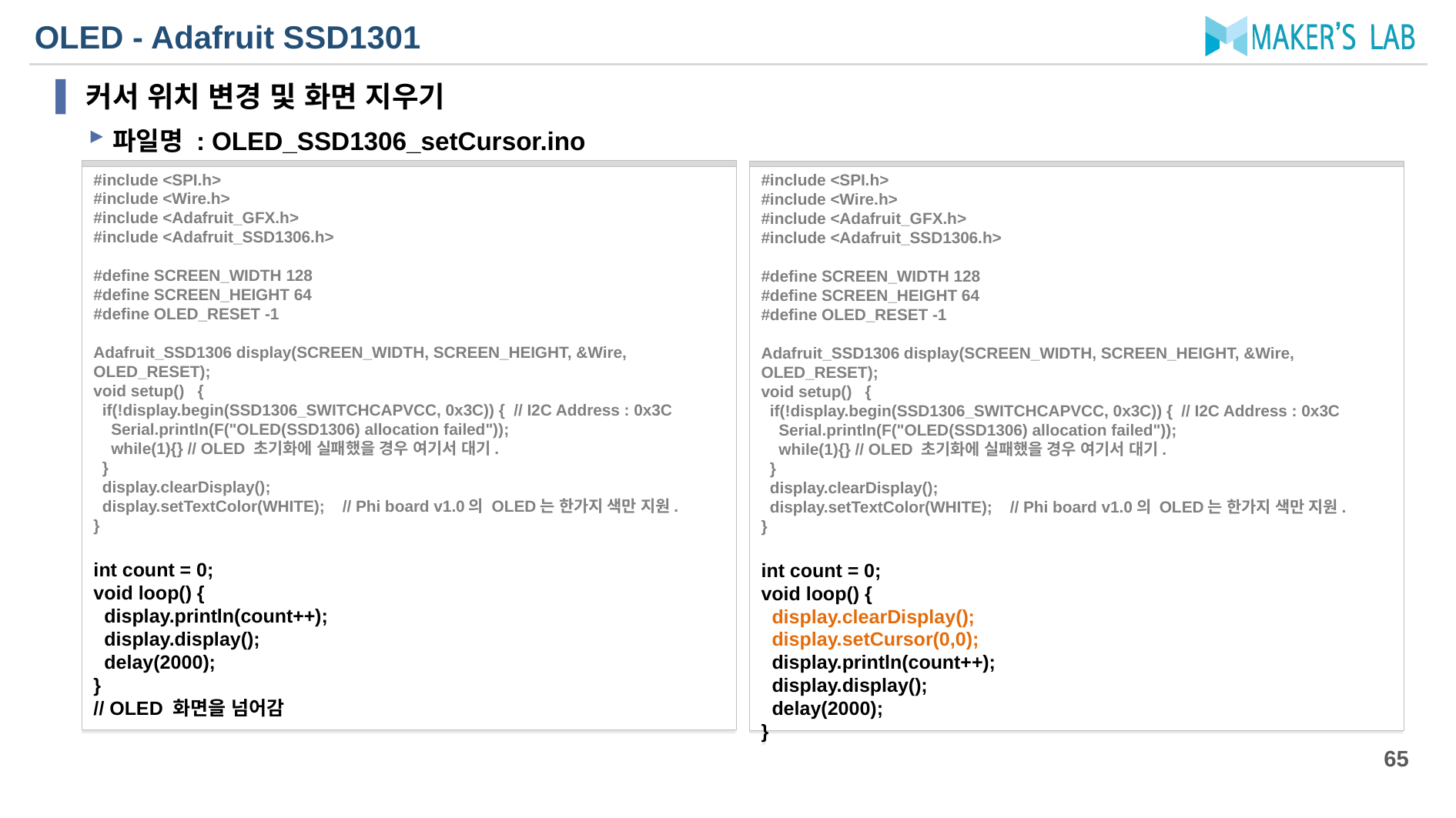

# OLED - Adafruit SSD1301
커서 위치 변경 및 화면 지우기
파일명 : OLED_SSD1306_setCursor.ino

#include <SPI.h>
#include <Wire.h>
#include <Adafruit_GFX.h>
#include <Adafruit_SSD1306.h>

#define SCREEN_WIDTH 128
#define SCREEN_HEIGHT 64
#define OLED_RESET -1

Adafruit_SSD1306 display(SCREEN_WIDTH, SCREEN_HEIGHT, &Wire, OLED_RESET);
void setup()   {
  if(!display.begin(SSD1306_SWITCHCAPVCC, 0x3C)) {  // I2C Address : 0x3C
    Serial.println(F("OLED(SSD1306) allocation failed"));
    while(1){} // OLED 초기화에 실패했을 경우 여기서 대기.
  }
  display.clearDisplay();
  display.setTextColor(WHITE);    // Phi board v1.0의 OLED는 한가지 색만 지원.
}

int count = 0;
void loop() {
  display.println(count++);
  display.display();
  delay(2000);
}
// OLED 화면을 넘어감
#include <SPI.h>
#include <Wire.h>
#include <Adafruit_GFX.h>
#include <Adafruit_SSD1306.h>

#define SCREEN_WIDTH 128
#define SCREEN_HEIGHT 64
#define OLED_RESET -1

Adafruit_SSD1306 display(SCREEN_WIDTH, SCREEN_HEIGHT, &Wire, OLED_RESET);
void setup()   {
  if(!display.begin(SSD1306_SWITCHCAPVCC, 0x3C)) {  // I2C Address : 0x3C
    Serial.println(F("OLED(SSD1306) allocation failed"));
    while(1){} // OLED 초기화에 실패했을 경우 여기서 대기.
  }
  display.clearDisplay();
  display.setTextColor(WHITE);    // Phi board v1.0의 OLED는 한가지 색만 지원.
}

int count = 0;
void loop() {
  display.clearDisplay();
  display.setCursor(0,0);
  display.println(count++);
  display.display();
  delay(2000);
}
65